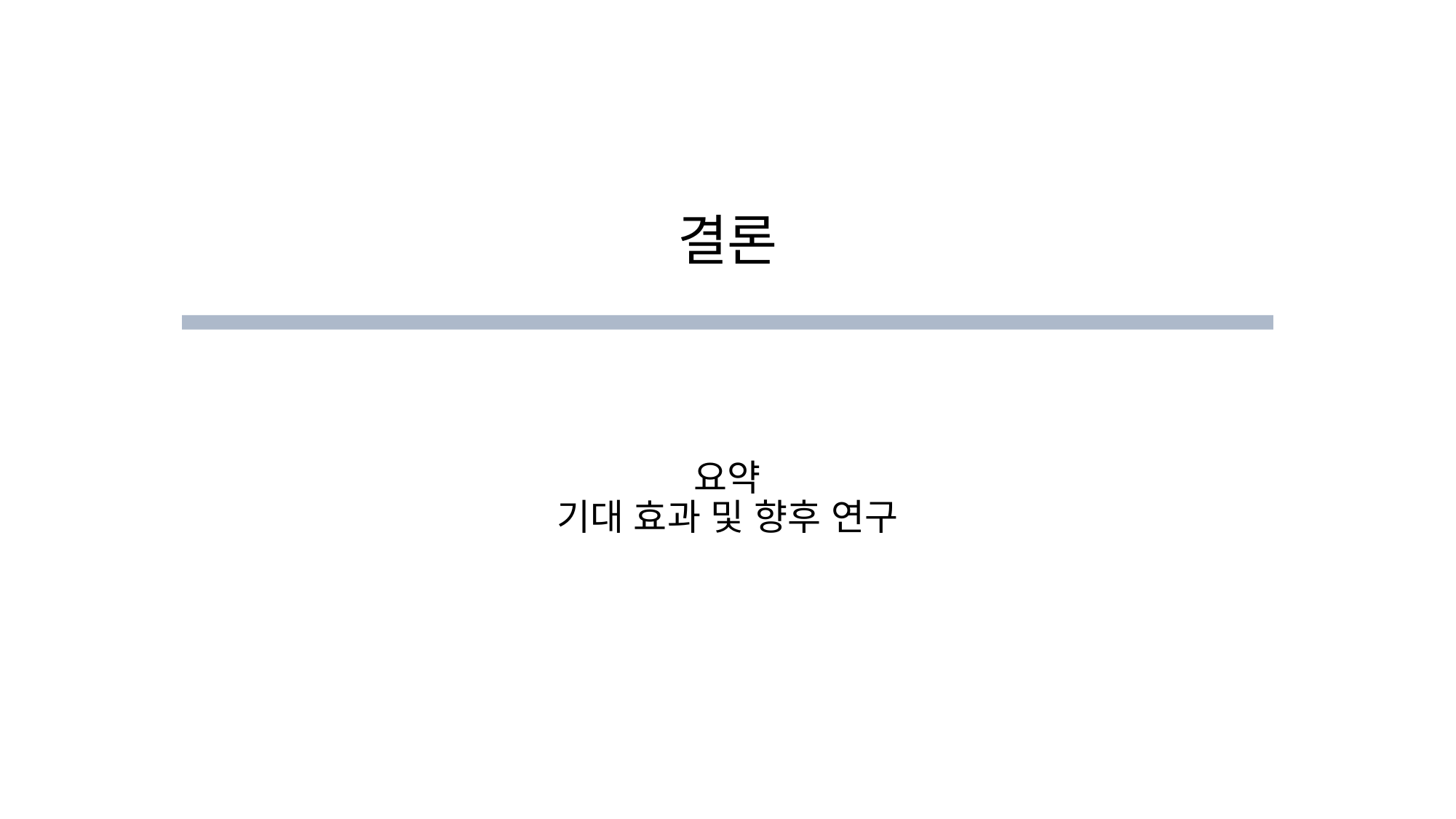

# 결론
요약
기대 효과 및 향후 연구